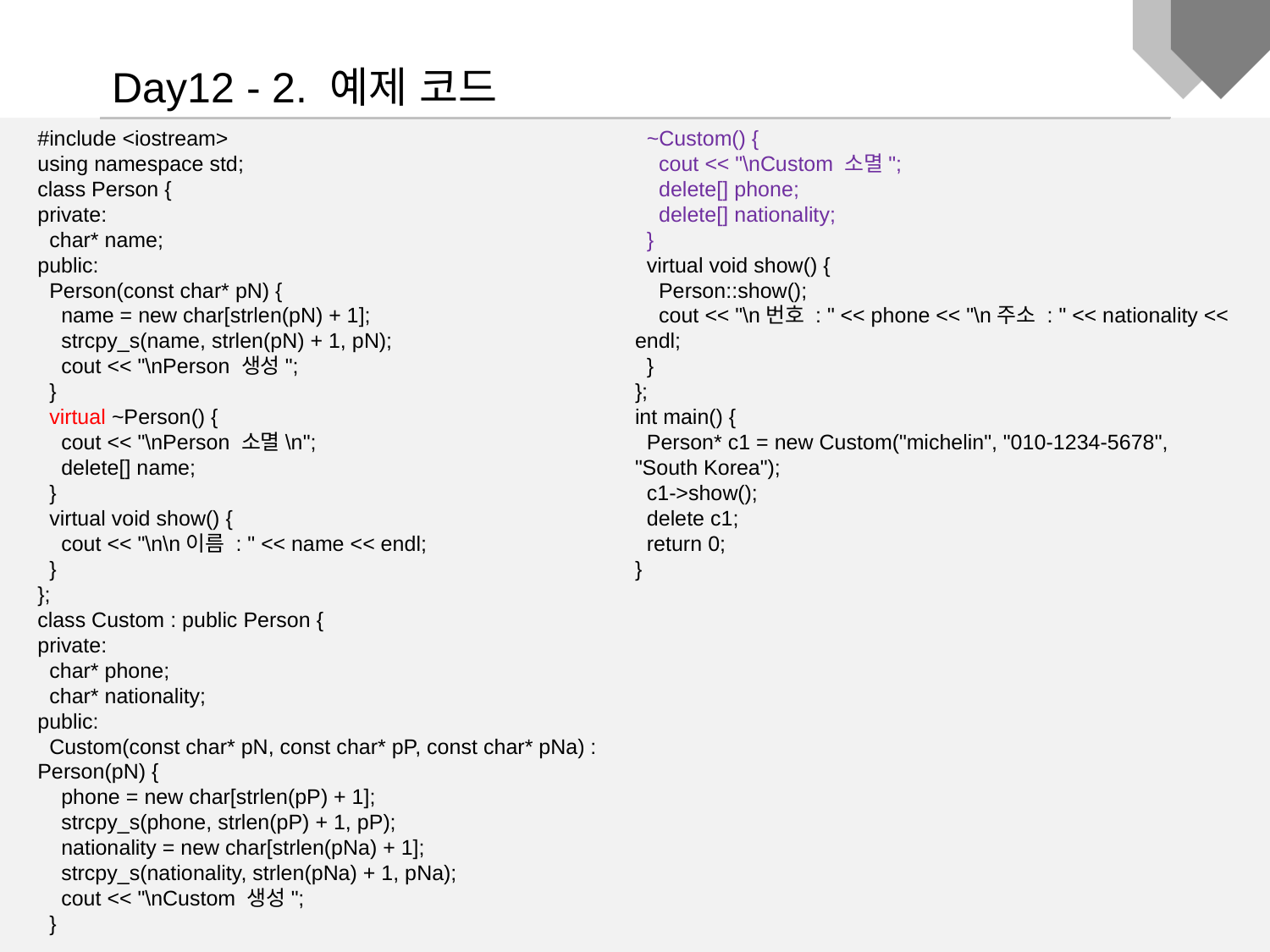

Day12 - 2. 예제 코드
#include <iostream>
using namespace std;
class Person {
private:
  char* name;
public:
  Person(const char* pN) {
    name = new char[strlen(pN) + 1];
    strcpy_s(name, strlen(pN) + 1, pN);
    cout << "\nPerson 생성";
  }
  virtual ~Person() {
    cout << "\nPerson 소멸\n";
    delete[] name;
  }
  virtual void show() {
    cout << "\n\n이름 : " << name << endl;
  }
};
class Custom : public Person {
private:
  char* phone;
  char* nationality;
public:
  Custom(const char* pN, const char* pP, const char* pNa) : Person(pN) {
    phone = new char[strlen(pP) + 1];
    strcpy_s(phone, strlen(pP) + 1, pP);
    nationality = new char[strlen(pNa) + 1];
    strcpy_s(nationality, strlen(pNa) + 1, pNa);
    cout << "\nCustom 생성";
  }
  ~Custom() {
    cout << "\nCustom 소멸";
    delete[] phone;
    delete[] nationality;
  }
  virtual void show() {
    Person::show();
    cout << "\n번호 : " << phone << "\n주소 : " << nationality << endl;
  }
};
int main() {
  Person* c1 = new Custom("michelin", "010-1234-5678", "South Korea");
  c1->show();
  delete c1;
  return 0;
}